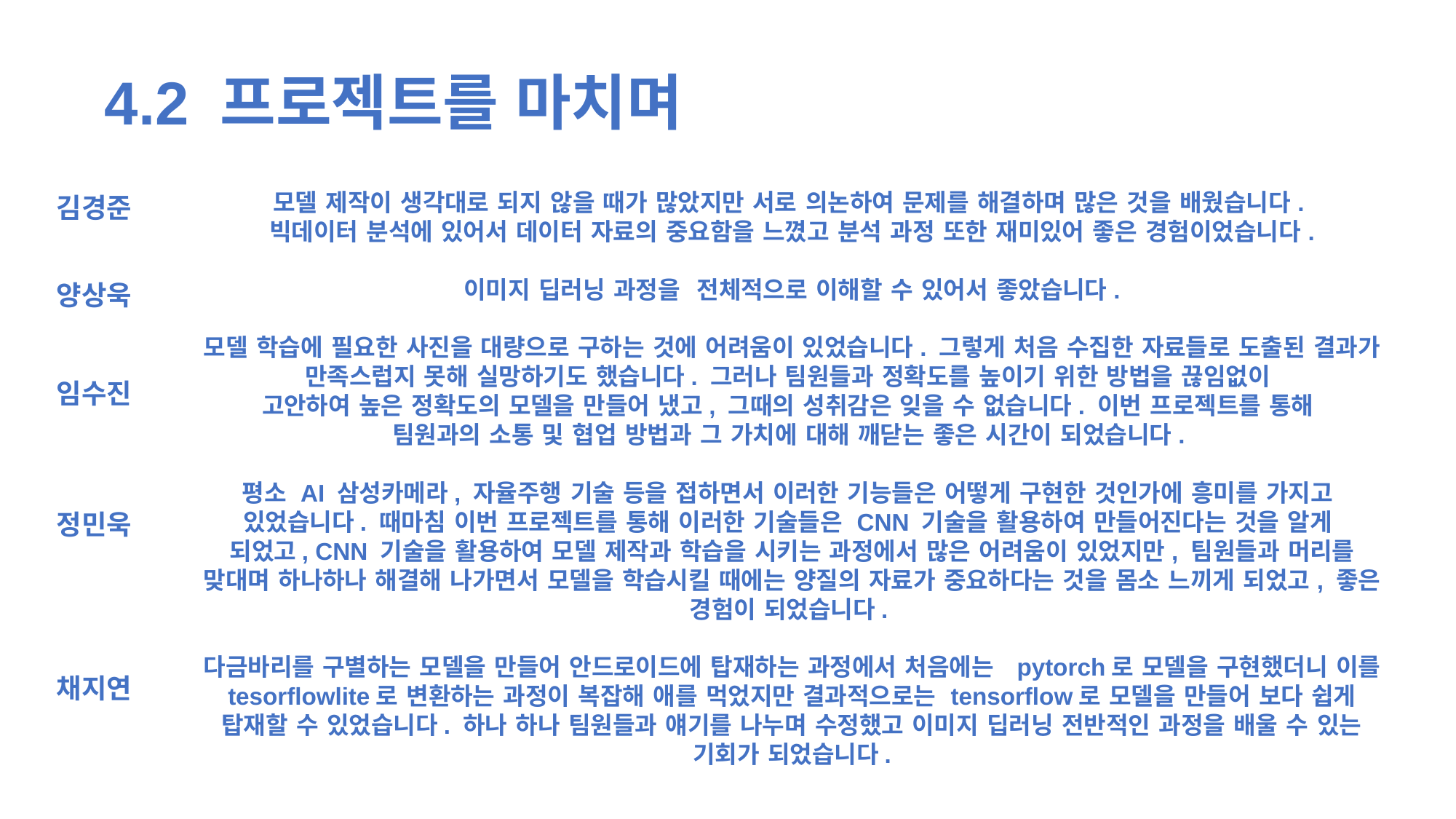

4.2 프로젝트를 마치며

모델 제작이 생각대로 되지 않을 때가 많았지만 서로 의논하여 문제를 해결하며 많은 것을 배웠습니다.
빅데이터 분석에 있어서 데이터 자료의 중요함을 느꼈고 분석 과정 또한 재미있어 좋은 경험이었습니다.

이미지 딥러닝 과정을  전체적으로 이해할 수 있어서 좋았습니다.

모델 학습에 필요한 사진을 대량으로 구하는 것에 어려움이 있었습니다. 그렇게 처음 수집한 자료들로 도출된 결과가 만족스럽지 못해 실망하기도 했습니다. 그러나 팀원들과 정확도를 높이기 위한 방법을 끊임없이
고안하여 높은 정확도의 모델을 만들어 냈고, 그때의 성취감은 잊을 수 없습니다. 이번 프로젝트를 통해
팀원과의 소통 및 협업 방법과 그 가치에 대해 깨닫는 좋은 시간이 되었습니다.

평소 AI 삼성카메라, 자율주행 기술 등을 접하면서 이러한 기능들은 어떻게 구현한 것인가에 흥미를 가지고
있었습니다. 때마침 이번 프로젝트를 통해 이러한 기술들은 CNN 기술을 활용하여 만들어진다는 것을 알게
되었고, CNN 기술을 활용하여 모델 제작과 학습을 시키는 과정에서 많은 어려움이 있었지만, 팀원들과 머리를 맞대며 하나하나 해결해 나가면서 모델을 학습시킬 때에는 양질의 자료가 중요하다는 것을 몸소 느끼게 되었고, 좋은 경험이 되었습니다.

다금바리를 구별하는 모델을 만들어 안드로이드에 탑재하는 과정에서 처음에는  pytorch로 모델을 구현했더니 이를 tesorflowlite로 변환하는 과정이 복잡해 애를 먹었지만 결과적으로는 tensorflow로 모델을 만들어 보다 쉽게 탑재할 수 있었습니다. 하나 하나 팀원들과 얘기를 나누며 수정했고 이미지 딥러닝 전반적인 과정을 배울 수 있는 기회가 되었습니다.

김경준

양상욱

임수진

정민욱

채지연